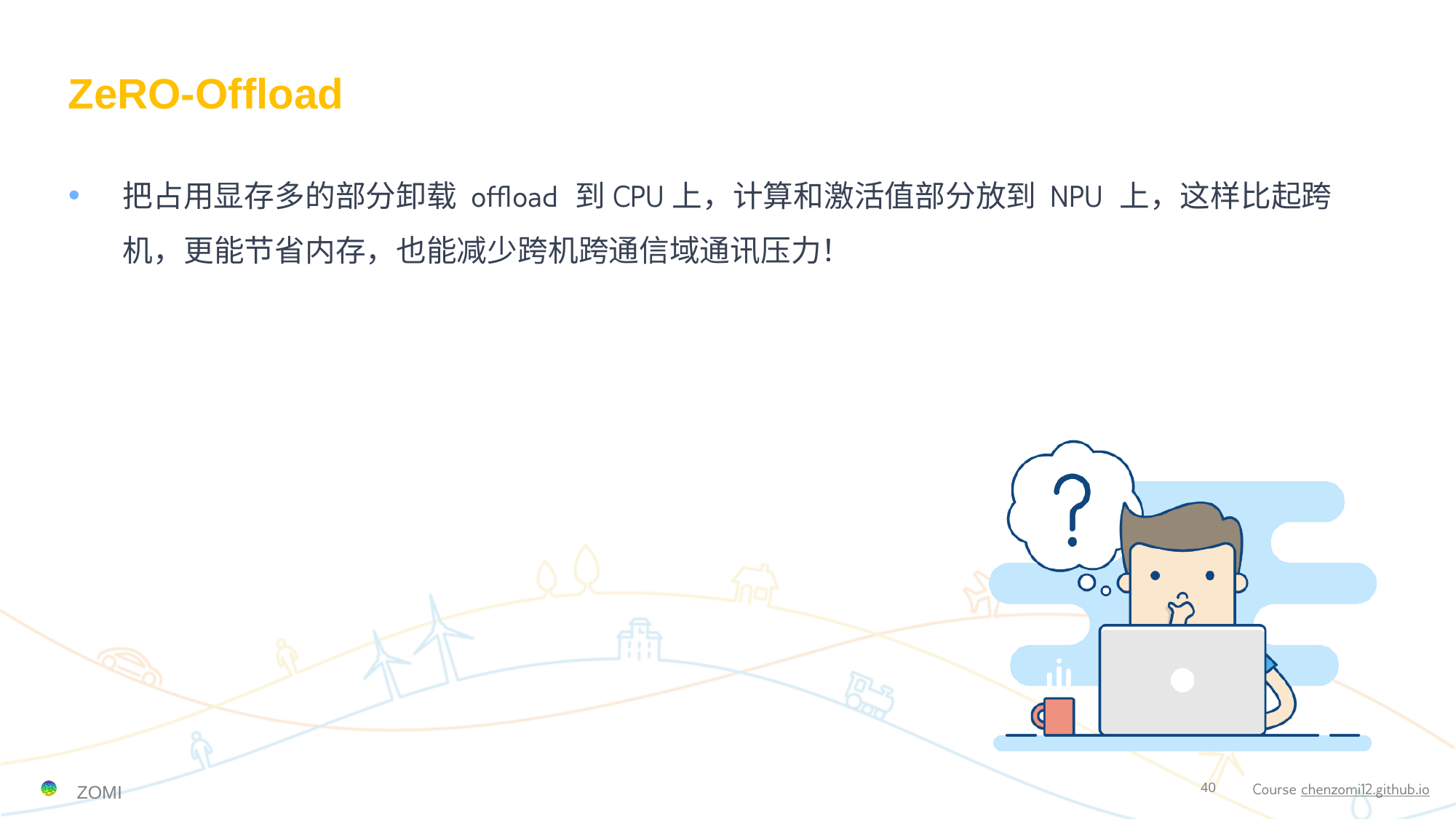

# ZeRO-Offload
把占用显存多的部分卸载 offload 到CPU上，计算和激活值部分放到 NPU 上，这样比起跨机，更能节省内存，也能减少跨机跨通信域通讯压力！